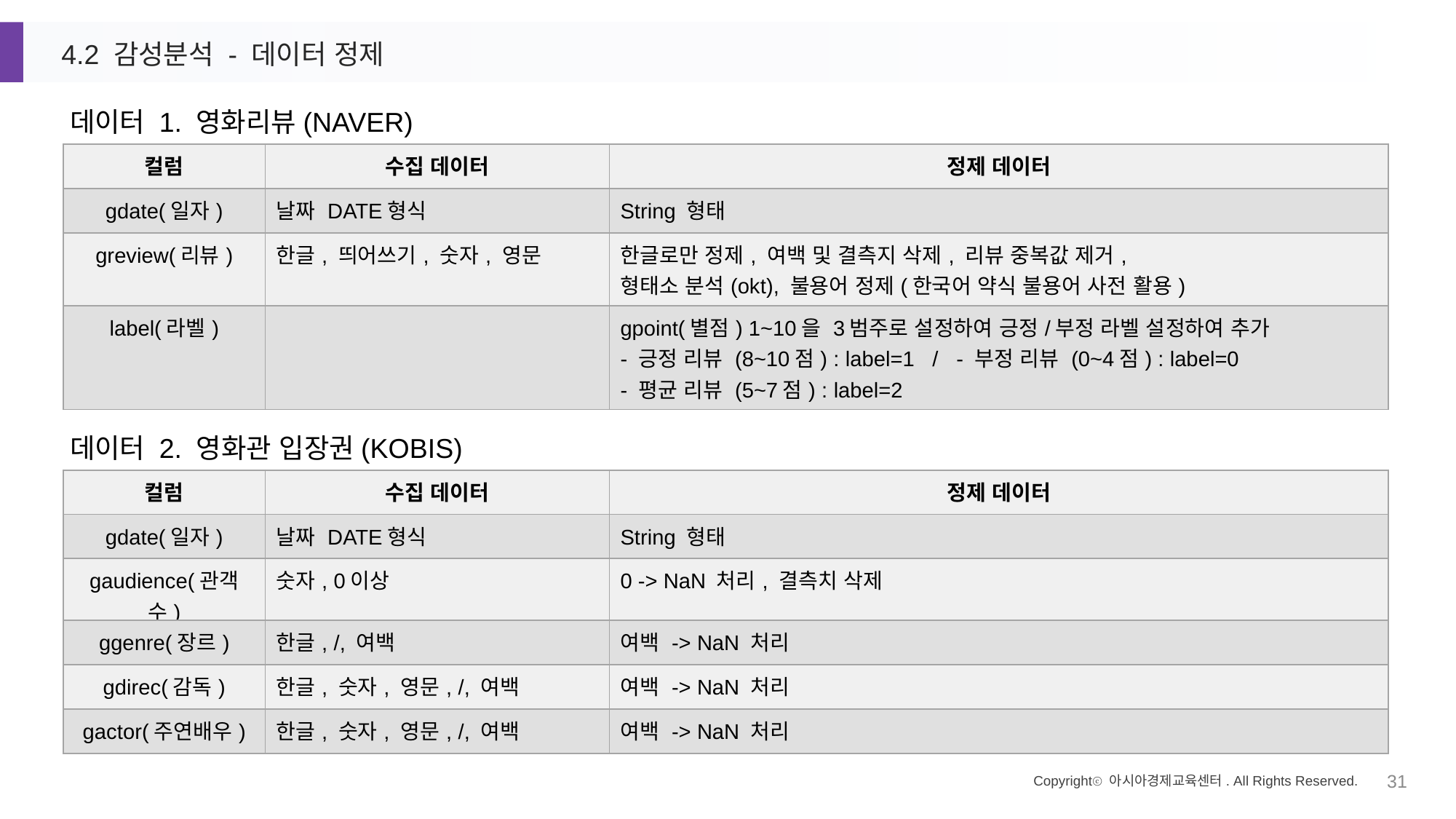

4.2 감성분석 - 데이터 정제
데이터 1. 영화리뷰(NAVER)
| 컬럼 | 수집 데이터 | 정제 데이터 |
| --- | --- | --- |
| gdate(일자) | 날짜 DATE형식 | String 형태 |
| greview(리뷰) | 한글, 띄어쓰기, 숫자, 영문 | 한글로만 정제, 여백 및 결측지 삭제, 리뷰 중복값 제거, 형태소 분석(okt), 불용어 정제(한국어 약식 불용어 사전 활용) |
| label(라벨) |  | gpoint(별점) 1~10을 3범주로 설정하여 긍정/부정 라벨 설정하여 추가 - 긍정 리뷰 (8~10점) : label=1 / - 부정 리뷰 (0~4점) : label=0 - 평균 리뷰 (5~7점) : label=2 |
데이터 2. 영화관 입장권(KOBIS)
| 컬럼 | 수집 데이터 | 정제 데이터 |
| --- | --- | --- |
| gdate(일자) | 날짜 DATE형식 | String 형태 |
| gaudience(관객수) | 숫자, 0이상 | 0 -> NaN 처리, 결측치 삭제 |
| ggenre(장르) | 한글, /, 여백 | 여백 -> NaN 처리 |
| gdirec(감독) | 한글, 숫자, 영문, /, 여백 | 여백 -> NaN 처리 |
| gactor(주연배우) | 한글, 숫자, 영문, /, 여백 | 여백 -> NaN 처리 |
Copyrightⓒ 아시아경제교육센터. All Rights Reserved.